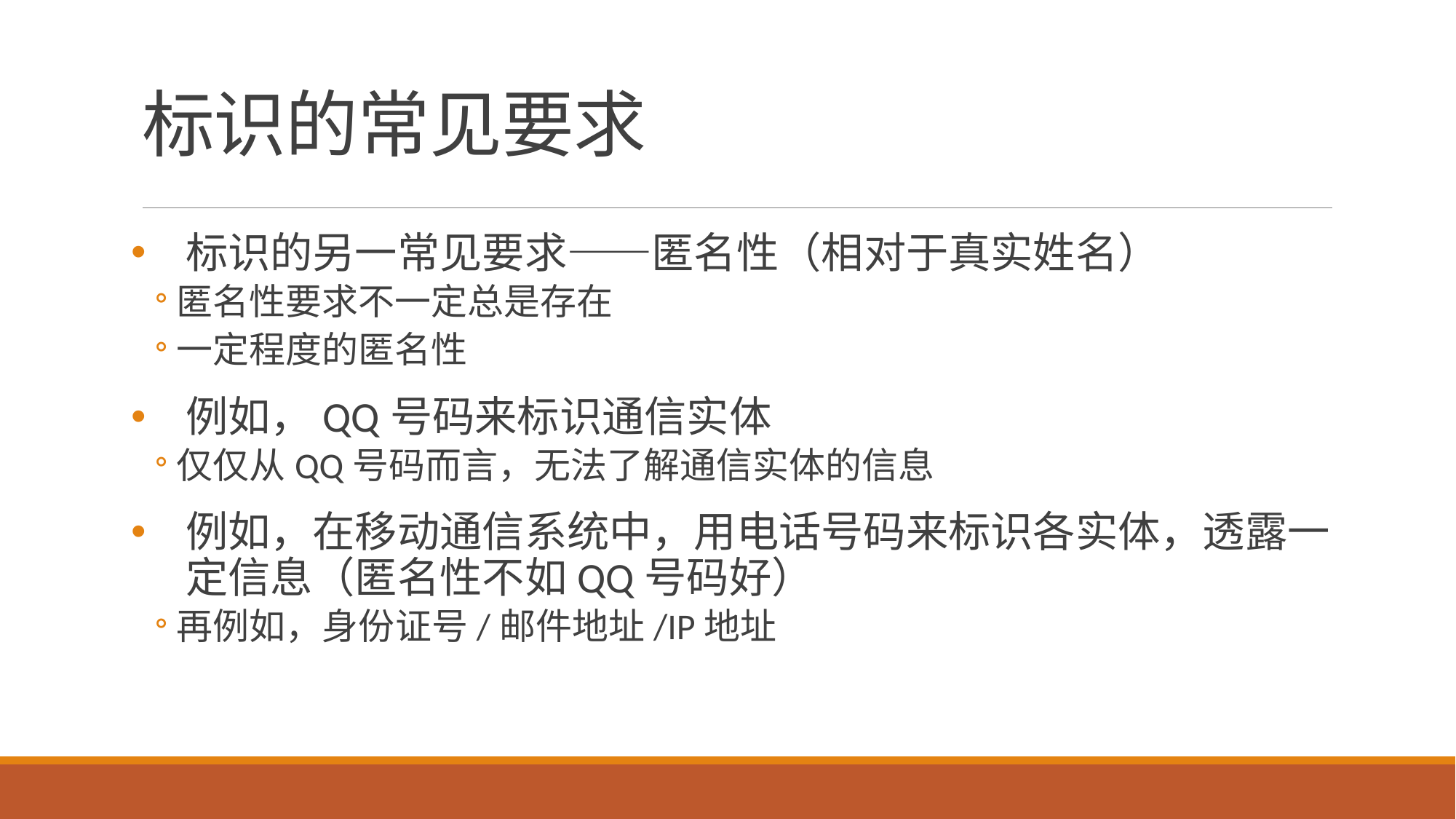

# 标识的常见要求
标识的另一常见要求——匿名性（相对于真实姓名）
匿名性要求不一定总是存在
一定程度的匿名性
例如，QQ号码来标识通信实体
仅仅从QQ号码而言，无法了解通信实体的信息
例如，在移动通信系统中，用电话号码来标识各实体，透露一定信息（匿名性不如QQ号码好）
再例如，身份证号/邮件地址/IP地址